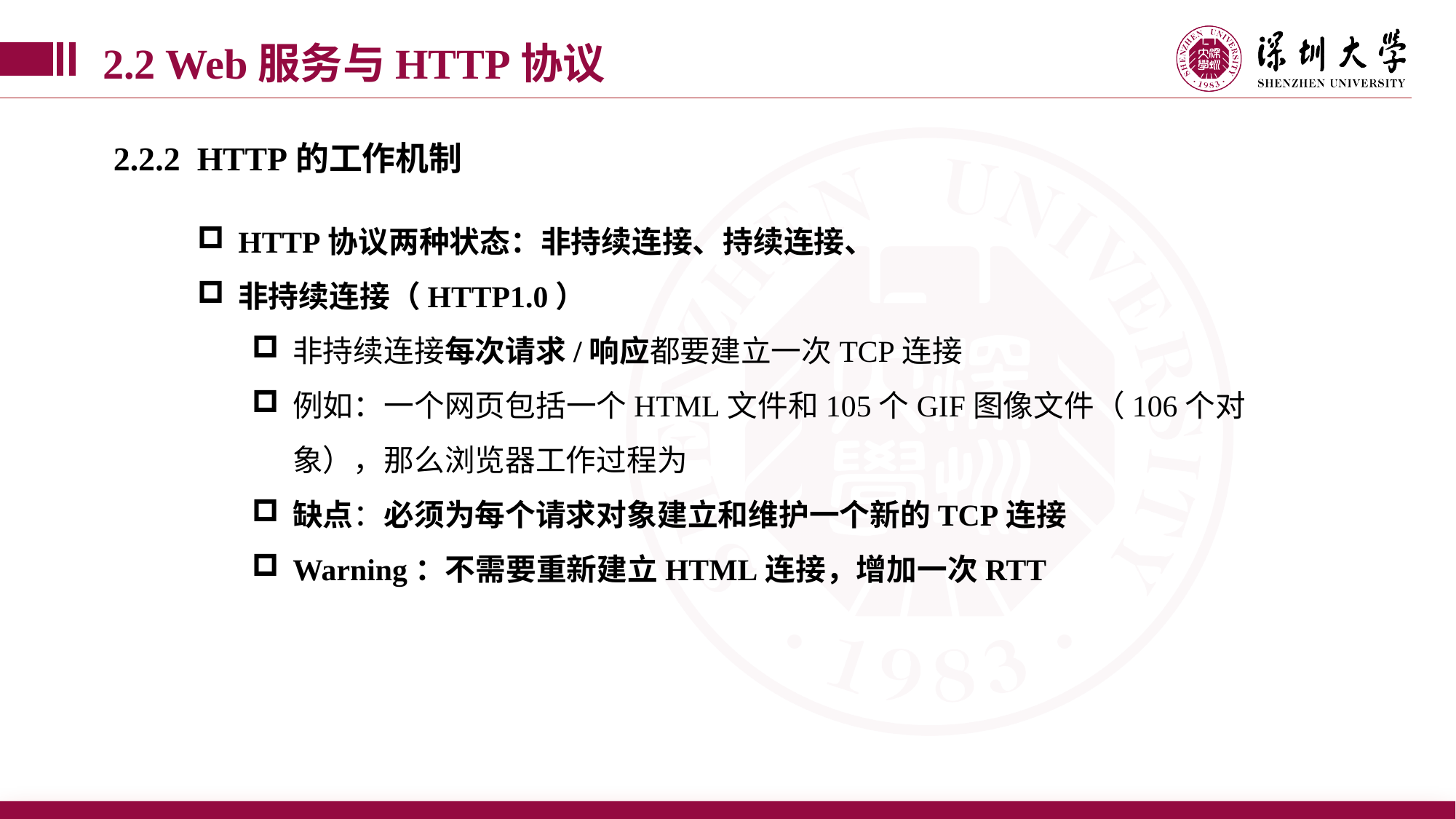

2.2 Web服务与HTTP协议

2.2.2  HTTP的工作机制
HTTP协议两种状态：非持续连接、持续连接、
非持续连接（HTTP1.0）
非持续连接每次请求/响应都要建立一次TCP连接
例如：一个网页包括一个HTML文件和105个GIF图像文件（106个对象），那么浏览器工作过程为
缺点：必须为每个请求对象建立和维护一个新的TCP连接
Warning：不需要重新建立HTML连接，增加一次RTT